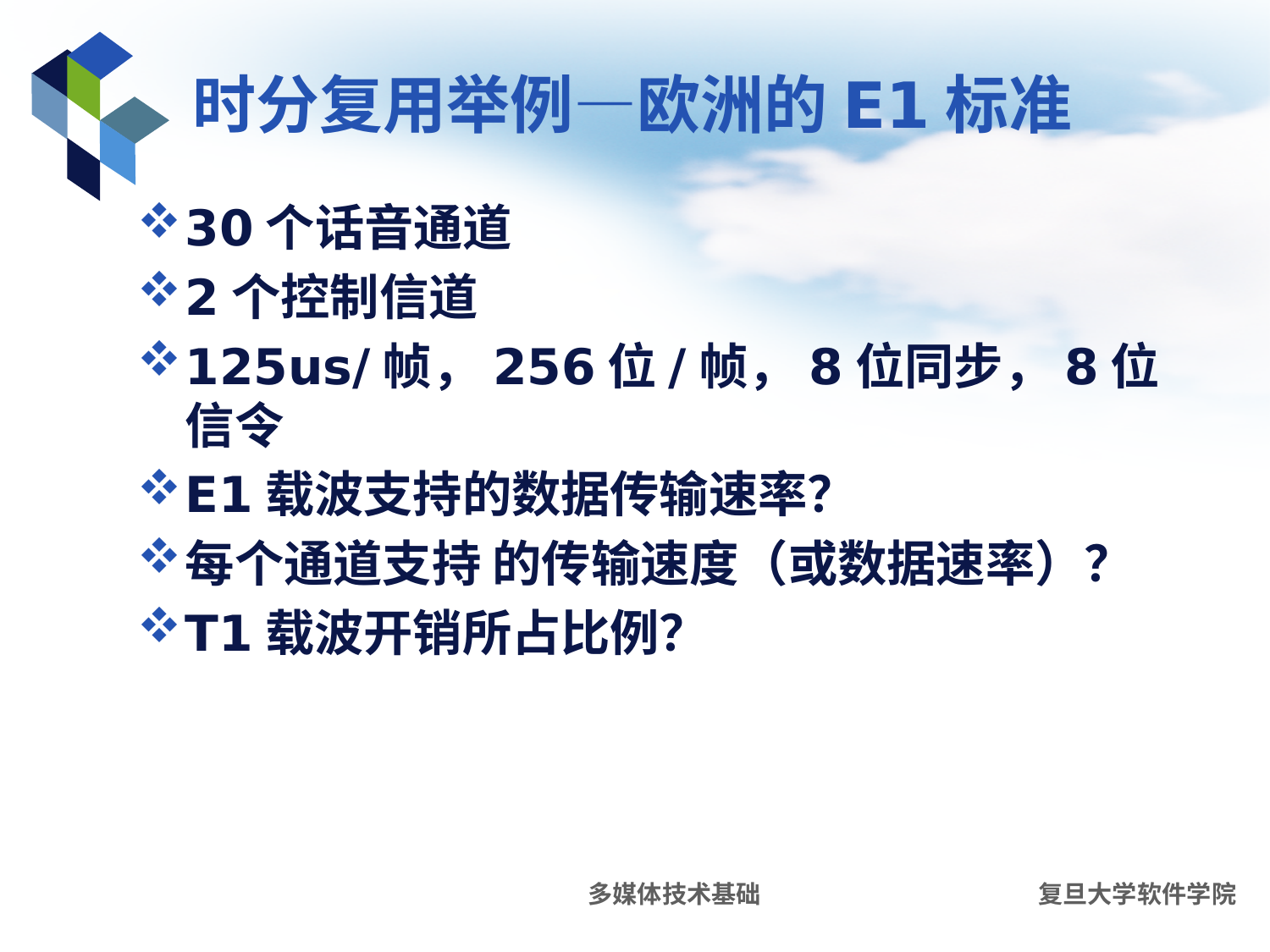

# 时分复用举例—欧洲的E1标准
30个话音通道
2个控制信道
125us/帧，256位/帧，8位同步，8位信令
E1载波支持的数据传输速率？
每个通道支持 的传输速度（或数据速率）？
T1载波开销所占比例？
多媒体技术基础